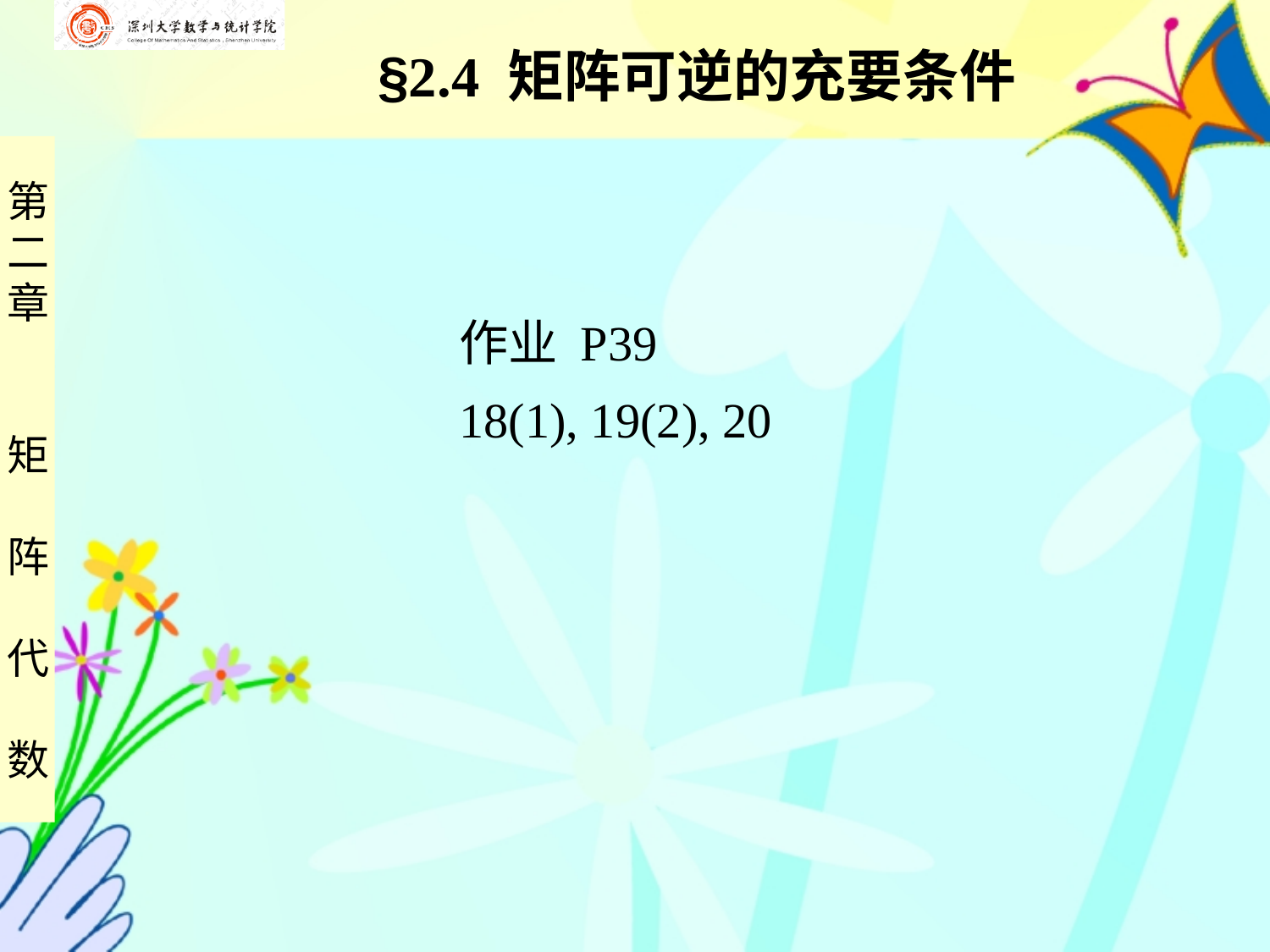

§2.4 矩阵可逆的充要条件
作业 P39
18(1), 19(2), 20